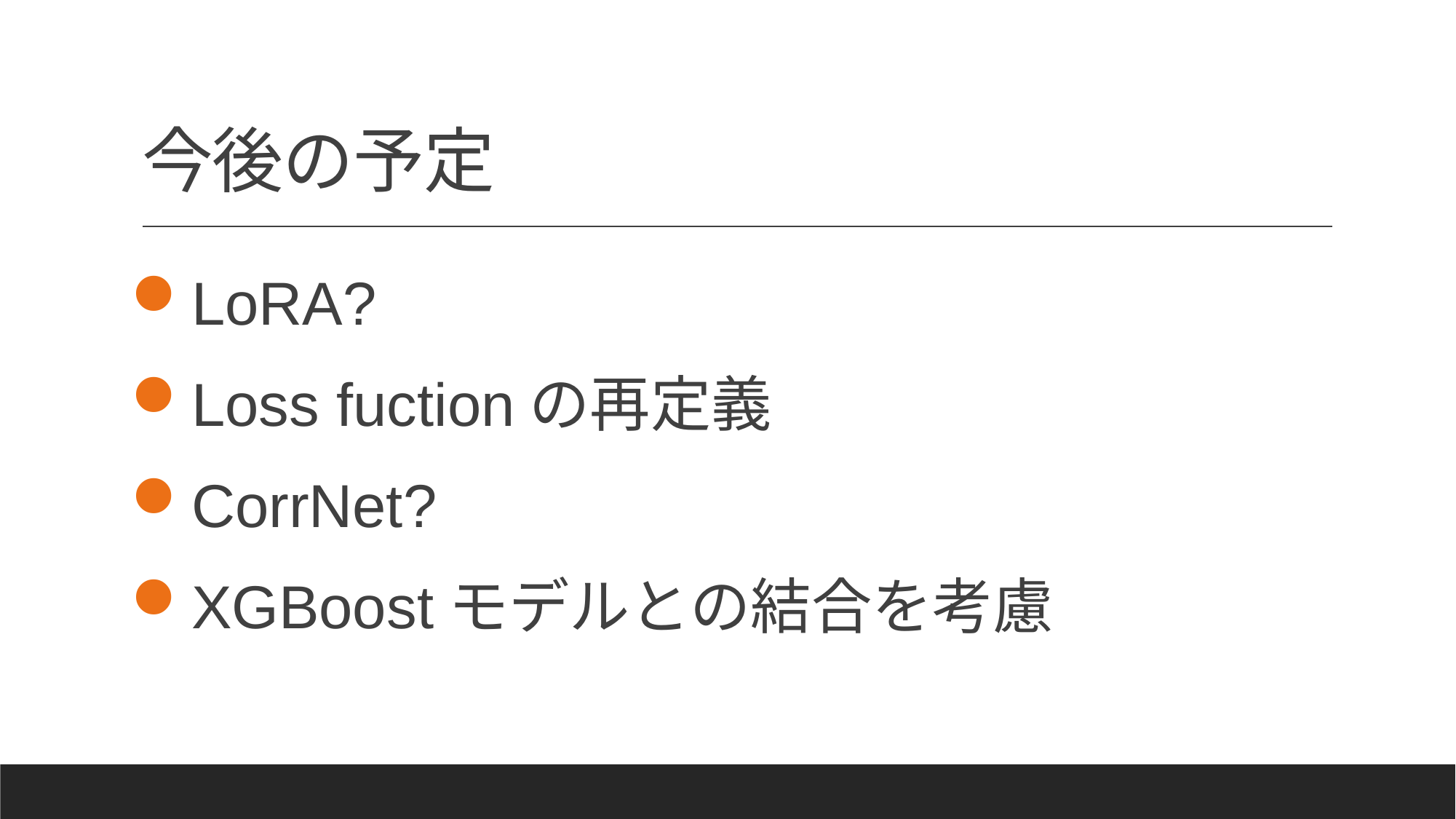

# 今後の予定
LoRA?
Loss fuctionの再定義
CorrNet?
XGBoostモデルとの結合を考慮